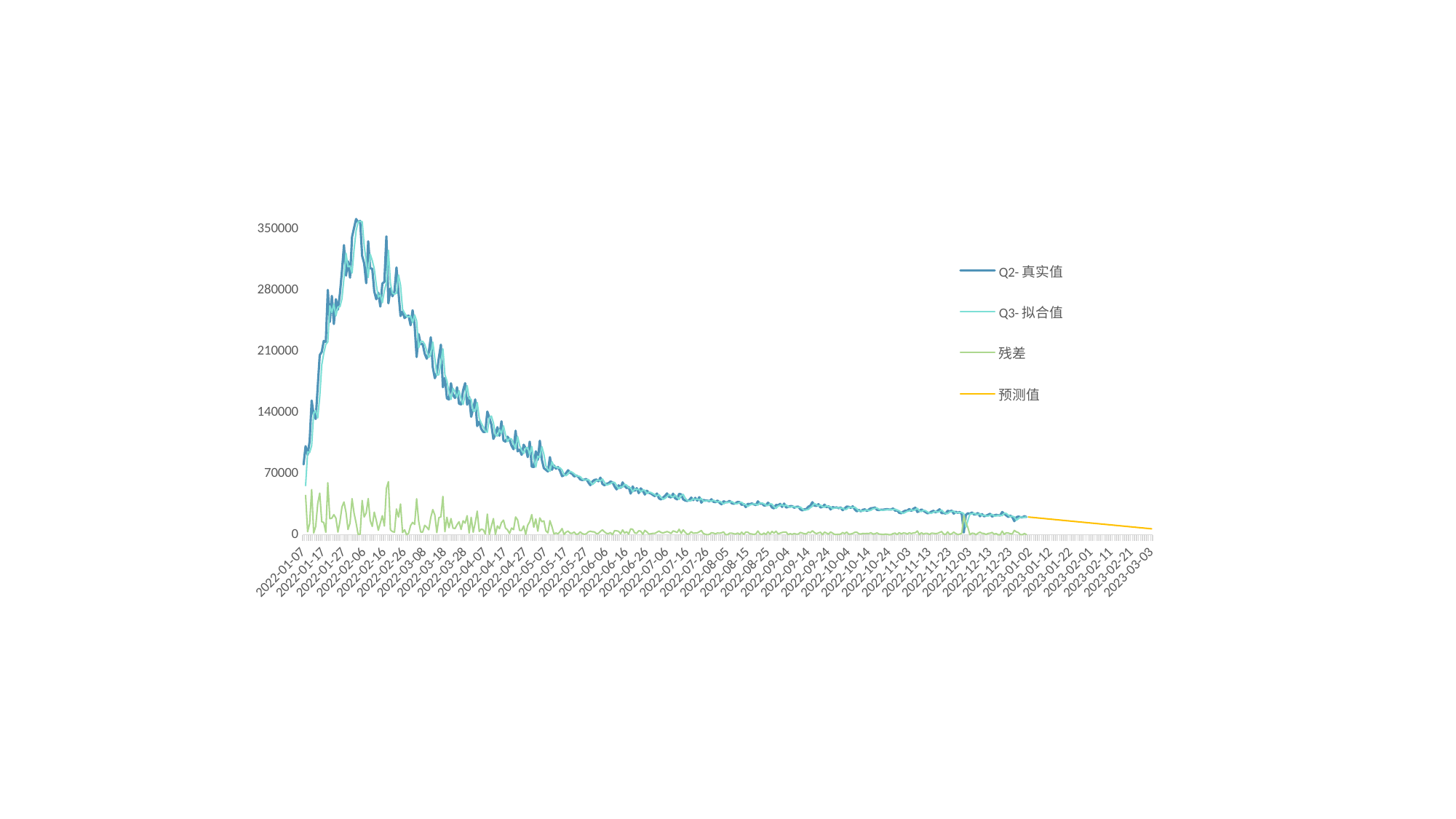

### Chart

| Category | Q2-真实值 | Q3-拟合值 | 残差 | 预测值 |
|---|---|---|---|---|
| 44568 | 80630.0 | None | None | None |
| 44569 | 101503.0 | 56298.5145727949 | 45204.4854272051 | None |
| 44570 | 91477.0 | 94951.8692075866 | 3474.86920758657 | None |
| 44571 | 107134.0 | 94198.439013325 | 12935.560986675 | None |
| 44572 | 153880.0 | 102148.153653903 | 51731.846346097 | None |
| 44573 | 137586.0 | 139564.566201539 | 1978.56620153881 | None |
| 44574 | 132726.0 | 142188.421166222 | 9462.42116622211 | None |
| 44575 | 169484.0 | 133897.159210857 | 35586.8407891425 | None |
| 44576 | 205880.0 | 158165.893856793 | 47714.1061432065 | None |
| 44577 | 209609.0 | 194670.527478259 | 14938.4725217405 | None |
| 44578 | 222197.0 | 208202.661490495 | 13994.3385095053 | None |
| 44579 | 220950.0 | 218132.138693348 | 2817.86130665199 | None |
| 44580 | 280622.0 | 221036.923646337 | 59585.0763536635 | None |
| 44581 | 243964.0 | 262427.565673723 | 18463.5656737232 | None |
| 44582 | 273727.0 | 254677.512512999 | 19049.487487001 | None |
| 44583 | 241489.0 | 264508.043531254 | 23019.0435312535 | None |
| 44584 | 269929.0 | 250876.101996757 | 19052.8980032431 | None |
| 44585 | 258038.0 | 261107.066407495 | 3069.06640749521 | None |
| 44586 | 276404.0 | 261319.112228889 | 15084.8877711113 | None |
| 44587 | 302348.0 | 270605.20205017 | 31742.79794983 | None |
| 44588 | 331844.0 | 294275.098228432 | 37568.9017715681 | None |
| 44589 | 296968.0 | 322705.168329407 | 25737.1683294066 | None |
| 44590 | 313220.0 | 307146.747006225 | 6073.25299377547 | None |
| 44591 | 294687.0 | 308055.598392101 | 13368.5983921012 | None |
| 44592 | 341314.0 | 299961.329117775 | 41352.6708822245 | None |
| 44593 | 351663.0 | 327034.277253899 | 24628.7227461009 | None |
| 44594 | 361908.0 | 348270.046644901 | 13637.9533550986 | None |
| 44595 | 358176.0 | 358546.256304107 | 370.256304107083 | None |
| 44596 | 359679.0 | 359008.654445626 | 670.345554373576 | None |
| 44597 | 319698.0 | 358940.668234647 | 39242.6682346474 | None |
| 44598 | 311018.0 | 331408.721143196 | 20390.7211431963 | None |
| 44599 | 288228.0 | 313335.514000913 | 25107.5140009128 | None |
| 44600 | 336236.0 | 294779.82449507 | 41456.1755049298 | None |
| 44601 | 305372.0 | 321541.848990793 | 16169.8489907928 | None |
| 44602 | 304830.0 | 314346.774383789 | 9516.77438378928 | None |
| 44603 | 278826.0 | 304705.358168067 | 25879.3581680671 | None |
| 44604 | 269885.0 | 286342.323001677 | 16457.323001677 | None |
| 44605 | 277471.0 | 272280.838241804 | 5190.16175819602 | None |
| 44606 | 261521.0 | 274907.203263991 | 13386.2032639912 | None |
| 44607 | 287836.0 | 266020.189216542 | 21815.8107834583 | None |
| 44608 | 289721.0 | 279651.763771073 | 10069.2362289269 | None |
| 44609 | 342003.0 | 288868.032755642 | 53134.9672443581 | None |
| 44610 | 265238.0 | 326026.252034589 | 60788.2520345894 | None |
| 44611 | 282327.0 | 287987.337529949 | 5660.33752994938 | None |
| 44612 | 273306.0 | 276911.420654071 | 3605.42065407068 | None |
| 44613 | 278731.0 | 275725.845671962 | 3005.15432803781 | None |
| 44614 | 306356.0 | 276815.70397114 | 29540.2960288597 | None |
| 44615 | 277576.0 | 297778.642102232 | 20202.6421022321 | None |
| 44616 | 250674.0 | 285925.380828167 | 35251.3808281675 | None |
| 44617 | 255907.0 | 258459.806405203 | 2552.80640520321 | None |
| 44618 | 248363.0 | 254049.32180352 | 5686.32180352011 | None |
| 44619 | 250413.0 | 250339.608492666 | 73.3915073339886 | None |
| 44620 | 251094.0 | 249510.517430941 | 1583.48256905939 | None |
| 44621 | 240137.0 | 250602.344579523 | 10465.3445795232 | None |
| 44622 | 257304.0 | 243137.825481791 | 14166.1745182086 | None |
| 44623 | 240018.0 | 251865.013409667 | 11847.0134096665 | None |
| 44624 | 203730.0 | 244918.113300184 | 41188.1133001842 | None |
| 44625 | 229895.0 | 214332.478148517 | 15562.5218514828 | None |
| 44626 | 218595.0 | 221755.77770262 | 3160.77770261979 | None |
| 44627 | 218595.0 | 221698.757338595 | 3103.75733859479 | None |
| 44628 | 207473.0 | 218307.707828745 | 10834.7078287451 | None |
| 44629 | 201799.0 | 210523.340806493 | 8724.34080649269 | None |
| 44630 | 208884.0 | 203214.434812717 | 5669.5651872826 | None |
| 44631 | 226349.0 | 206470.549795357 | 19878.4502046429 | None |
| 44632 | 192049.0 | 220820.585732327 | 28771.5857323271 | None |
| 44633 | 179436.0 | 202054.893509085 | 22618.8935090852 | None |
| 44634 | 185406.0 | 182933.779286067 | 2472.22071393329 | None |
| 44635 | 202855.0 | 183327.153353187 | 19527.8466468126 | None |
| 44636 | 217856.0 | 197331.387218359 | 20524.6127816413 | None |
| 44637 | 169071.0 | 213067.0145812 | 43996.0145812005 | None |
| 44638 | 179830.0 | 183423.738832109 | 3593.73883210929 | None |
| 44639 | 156311.0 | 176314.008565341 | 20003.0085653405 | None |
| 44640 | 154987.0 | 163081.592202387 | 8094.59220238711 | None |
| 44641 | 173636.0 | 155097.030797864 | 18538.9692021362 | None |
| 44642 | 160161.0 | 167752.275765985 | 7591.27576598531 | None |
| 44643 | 156785.0 | 163917.459346022 | 7132.45934602161 | None |
| 44644 | 169066.0 | 157510.821381422 | 11555.1786185777 | None |
| 44645 | 150197.0 | 165093.26720658 | 14896.2672065802 | None |
| 44646 | 149507.0 | 155572.16032444 | 6065.1603244401 | None |
| 44647 | 165468.0 | 149426.77191386 | 16041.2280861402 | None |
| 44648 | 173696.0 | 160390.925419302 | 13305.0745806982 | None |
| 44649 | 149070.0 | 170939.543636971 | 21869.5436369714 | None |
| 44650 | 158139.0 | 156172.795017202 | 1966.20498279849 | None |
| 44651 | 135219.0 | 155130.165527433 | 19911.165527433 | None |
| 44652 | 144648.0 | 141809.836569077 | 2838.16343092269 | None |
| 44653 | 155079.0 | 141531.132091721 | 13547.867908279 | None |
| 44654 | 124532.0 | 151661.439028989 | 27129.4390289892 | None |
| 44655 | 129651.0 | 133411.644941787 | 3760.64494178741 | None |
| 44656 | 121356.0 | 127827.532391495 | 6471.53239149549 | None |
| 44657 | 117856.0 | 123557.978243276 | 5701.9782432764 | None |
| 44658 | 117761.0 | 118619.032898168 | 858.032898167599 | None |
| 44659 | 141158.0 | 117502.216652058 | 23655.783347942 | None |
| 44660 | 134210.0 | 133849.434786094 | 360.565213905502 | None |
| 44661 | 126241.0 | 136007.753137987 | 9766.75313798719 | None |
| 44662 | 109828.0 | 128345.147965382 | 18517.1479653816 | None |
| 44663 | 114907.0 | 114466.132218582 | 440.867781417503 | None |
| 44664 | 123255.0 | 113095.536106575 | 10159.4638934253 | None |
| 44665 | 113448.0 | 120462.532491734 | 7014.53249173411 | None |
| 44666 | 129991.0 | 116103.718673267 | 13887.2813267331 | None |
| 44667 | 107987.0 | 124739.271364901 | 16752.2713649006 | None |
| 44668 | 106681.0 | 114302.951493766 | 7621.95149376561 | None |
| 44669 | 112383.0 | 106785.629126078 | 5597.3708739218 | None |
| 44670 | 108899.0 | 110384.578244217 | 1485.5782442175 | None |
| 44671 | 102007.0 | 109657.231412136 | 7650.23141213589 | None |
| 44672 | 97955.0 | 103787.947936876 | 5832.9479368764 | None |
| 44673 | 119232.0 | 98883.6841662594 | 20348.3158337406 | None |
| 44674 | 95562.0 | 112559.631685288 | 16997.6316852875 | None |
| 44675 | 97452.0 | 102377.906226811 | 4925.90622681069 | None |
| 44676 | 91548.0 | 96597.532291257 | 5049.532291257 | None |
| 44677 | 103153.0 | 93032.4561744223 | 10120.5438255777 | None |
| 44678 | 98967.0 | 99383.1299914172 | 416.129991417241 | None |
| 44679 | 88974.0 | 99935.8966117744 | 10961.8966117744 | None |
| 44680 | 106652.0 | 91685.5359483847 | 14966.4640516153 | None |
| 44681 | 77991.0 | 101059.665949531 | 23068.6659495308 | None |
| 44682 | 77658.0 | 86304.6697758072 | 8646.66977580715 | None |
| 44683 | 95643.0 | 77470.6387567788 | 18172.3612432212 | None |
| 44684 | 85817.0 | 89958.5374362986 | 4141.53743629859 | None |
| 44685 | 107750.0 | 88478.4204379294 | 19271.5795620706 | None |
| 44686 | 85979.0 | 100880.77075799 | 14901.77075799 | None |
| 44687 | 76292.0 | 92225.0298534298 | 15933.0298534298 | None |
| 44688 | 74458.0 | 78911.7075280295 | 4453.70752802951 | None |
| 44689 | 72518.0 | 74721.0781651225 | 2203.0781651225 | None |
| 44690 | 88932.0 | 72812.8880100822 | 16119.1119899178 | None |
| 44691 | 74412.0 | 83718.9833460308 | 9306.98334603079 | None |
| 44692 | 79446.0 | 78482.0564024634 | 963.943597536563 | None |
| 44693 | 75673.0 | 77648.0402860387 | 1975.04028603865 | None |
| 44694 | 77585.0 | 76517.9582535825 | 1067.04174641747 | None |
| 44695 | 73225.0 | 76723.9302479635 | 3498.93024796349 | None |
| 44696 | 67115.0 | 74246.1127723685 | 7131.11277236853 | None |
| 44697 | 68349.0 | 68661.2753070798 | 312.275307079763 | None |
| 44698 | 70722.0 | 67691.3932185545 | 3030.60678144553 | None |
| 44699 | 73933.0 | 69722.5874316767 | 4210.4125683233 | None |
| 44700 | 70920.0 | 72682.1096007693 | 1762.10960076927 | None |
| 44701 | 69884.0 | 71536.8876670794 | 1652.88766707938 | None |
| 44702 | 66814.0 | 69907.6040492942 | 3093.60404929418 | None |
| 44703 | 67909.0 | 67447.9929610671 | 461.00703893289 | None |
| 44704 | 66431.0 | 67293.1061284544 | 862.106128454383 | None |
| 44705 | 63380.0 | 66587.2451009184 | 3207.24510091839 | None |
| 44706 | 62723.0 | 64008.2911964045 | 1285.29119640453 | None |
| 44707 | 63188.0 | 62632.8688489196 | 555.13115108043 | None |
| 44708 | 63846.0 | 62761.1646409504 | 1084.83535904957 | None |
| 44709 | 60069.0 | 63361.2467156937 | 3292.24671569371 | None |
| 44710 | 56839.0 | 60915.1586250905 | 4076.15862509045 | None |
| 44711 | 60969.0 | 57521.0078213836 | 3447.99217861643 | None |
| 44712 | 62768.0 | 59442.3242468266 | 3325.67575317337 | None |
| 44713 | 63241.0 | 61940.840743062 | 1300.15925693802 | None |
| 44714 | 61278.0 | 62811.7638979346 | 1533.76389793461 | None |
| 44715 | 65431.0 | 61579.7901462526 | 3851.20985374736 | None |
| 44716 | 58263.0 | 63897.4221106561 | 5634.42211065614 | None |
| 44717 | 56738.0 | 60126.7735709223 | 3388.77357092233 | None |
| 44718 | 58478.0 | 56908.3494661363 | 1569.65053386366 | None |
| 44719 | 58991.0 | 57668.5462228037 | 1322.45377719632 | None |
| 44720 | 61026.0 | 58549.7601828555 | 2476.2398171445 | None |
| 44721 | 60020.0 | 60128.0188240952 | 108.018824095219 | None |
| 44722 | 55376.0 | 60034.6012629848 | 4658.60126298484 | None |
| 44723 | 51958.0 | 56482.3391494302 | 4524.33914943024 | None |
| 44724 | 56684.0 | 52696.4252822554 | 3987.5747177446 | None |
| 44725 | 53802.0 | 54978.4688921478 | 1176.46889214784 | None |
| 44726 | 59968.0 | 54379.5755001953 | 5588.42449980472 | None |
| 44727 | 55989.0 | 57830.3351492997 | 1841.33514929974 | None |
| 44728 | 53430.0 | 56895.77738624 | 3465.77738623998 | None |
| 44729 | 54665.0 | 53910.6455009314 | 754.354499068562 | None |
| 44730 | 47205.0 | 54007.0931256775 | 6802.09312567749 | None |
| 44731 | 55359.0 | 49156.4006909999 | 6202.59930900014 | None |
| 44732 | 50484.0 | 52624.7505098678 | 2140.75050986778 | None |
| 44733 | 53342.0 | 51659.6606040121 | 1682.33939598787 | None |
| 44734 | 47645.0 | 52197.0423863425 | 4552.04238634245 | None |
| 44735 | 53111.0 | 49067.3369488879 | 4043.66305111209 | None |
| 44736 | 50617.0 | 51183.4001631842 | 566.400163184233 | None |
| 44737 | 46089.0 | 51078.1394639279 | 4989.13946392787 | None |
| 44738 | 50450.0 | 47160.5283757008 | 3289.47162429919 | None |
| 44739 | 47986.0 | 48854.0027922447 | 868.002792244748 | None |
| 44740 | 47312.0 | 48438.1366776185 | 1126.13667761854 | None |
| 44741 | 45645.0 | 47226.9704278282 | 1581.9704278282 | None |
| 44742 | 44212.0 | 45857.9626546672 | 1645.9626546672 | None |
| 44743 | 47248.0 | 44354.7409214544 | 2893.25907854562 | None |
| 44744 | 41765.0 | 46049.6258542404 | 4284.62585424039 | None |
| 44745 | 40486.0 | 43123.1170732147 | 2637.11707321466 | None |
| 44746 | 42645.0 | 40582.5266183998 | 2062.4733816002 | None |
| 44747 | 44578.0 | 41709.80730735 | 2868.19269265004 | None |
| 44748 | 47344.0 | 43710.628297547 | 3633.37170245304 | None |
| 44749 | 43407.0 | 46226.6509310244 | 2819.65093102441 | None |
| 44750 | 42806.0 | 44301.1734854069 | 1495.17348540691 | None |
| 44751 | 47094.0 | 42699.0636478088 | 4394.93635219119 | None |
| 44752 | 41785.0 | 45519.9095722641 | 3734.90957226413 | None |
| 44753 | 40545.0 | 43090.9009126205 | 2545.90091262051 | None |
| 44754 | 46910.0 | 40629.8229961977 | 6280.17700380234 | None |
| 44755 | 46246.0 | 44712.6166667811 | 1533.38333321885 | None |
| 44756 | 40549.0 | 46157.9694990584 | 5608.96949905842 | None |
| 44757 | 39234.0 | 41971.3369488879 | 2737.33694888791 | None |
| 44758 | 38769.0 | 39341.329961971 | 572.329961970987 | None |
| 44759 | 39611.0 | 38621.2510165398 | 989.748983460173 | None |
| 44760 | 42574.0 | 39071.0296263298 | 3502.97037367021 | None |
| 44761 | 39667.0 | 41397.5326342598 | 1730.53263425978 | None |
| 44762 | 42237.0 | 40252.0778221197 | 1984.92217788027 | None |
| 44763 | 39086.0 | 41178.4691349121 | 2092.46913491207 | None |
| 44764 | 43099.0 | 39744.3004841023 | 3354.69951589768 | None |
| 44765 | 36769.0 | 41607.435113433 | 4838.43511343304 | None |
| 44766 | 39813.0 | 38381.2957400149 | 1431.70425998511 | None |
| 44767 | 39228.0 | 38612.2251112246 | 615.774888775428 | None |
| 44768 | 39171.0 | 39116.2621617772 | 54.7378382228271 | None |
| 44769 | 38384.0 | 38900.8131227329 | 516.81312273287 | None |
| 44770 | 40650.0 | 38332.8809229267 | 2317.11907707331 | None |
| 44771 | 37791.0 | 39682.6973695133 | 1891.69736951333 | None |
| 44772 | 37353.0 | 38361.6733640248 | 1008.67336402479 | None |
| 44773 | 39250.0 | 37197.1485088614 | 2052.85149113857 | None |
| 44774 | 36662.0 | 38393.4316411182 | 1731.43164111816 | None |
| 44775 | 34909.0 | 37151.3481943638 | 2242.3481943638 | None |
| 44776 | 38381.0 | 35147.7706420873 | 3233.22935791271 | None |
| 44777 | 37229.0 | 37051.785359878 | 177.214640121951 | None |
| 44778 | 37350.0 | 37287.4148230236 | 62.5851769763904 | None |
| 44779 | 38841.0 | 37026.3965906308 | 1814.60340936919 | None |
| 44780 | 36223.0 | 38106.2693491712 | 1883.26934917116 | None |
| 44781 | 35516.0 | 36721.3509806731 | 1205.35098067313 | None |
| 44782 | 36223.0 | 35440.8734927685 | 782.126507231529 | None |
| 44783 | 37654.0 | 35723.5421647218 | 1930.4578352782 | None |
| 44784 | 37301.0 | 36937.2749217898 | 363.725078210169 | None |
| 44785 | 34198.0 | 37119.6406143183 | 2921.64061431831 | None |
| 44786 | 35276.0 | 34841.8960260074 | 434.103973992613 | None |
| 44787 | 31652.0 | 34665.207707363 | 3013.20770736301 | None |
| 44788 | 35376.0 | 32452.2444149128 | 2923.75558508716 | None |
| 44789 | 35105.0 | 33971.1619548796 | 1133.83804512036 | None |
| 44790 | 35815.0 | 34899.0329984061 | 915.967001593883 | None |
| 44791 | 34938.0 | 35314.6418860909 | 376.64188609086 | None |
| 44792 | 33965.0 | 34913.8892818547 | 948.889281854703 | None |
| 44793 | 38245.0 | 33969.6981980446 | 4275.30180195543 | None |
| 44794 | 35617.0 | 36673.31031528 | 1056.31031527995 | None |
| 44795 | 35888.0 | 36118.3519094429 | 230.351909442907 | None |
| 44796 | 33549.0 | 35519.3826590841 | 1970.38265908413 | None |
| 44797 | 33700.0 | 33963.6250679963 | 263.625067996312 | None |
| 44798 | 36737.0 | 33367.3938043215 | 3369.60619567853 | None |
| 44799 | 34716.0 | 35538.3257613634 | 822.325761363412 | None |
| 44800 | 31241.0 | 35035.1955331174 | 3794.19553311735 | None |
| 44801 | 30214.0 | 31996.5305762431 | 1782.53057624315 | None |
| 44802 | 34281.0 | 30234.9032134014 | 4046.09678659862 | None |
| 44803 | 33660.0 | 32773.2300980762 | 886.769901923763 | None |
| 44804 | 35343.0 | 33559.0655053484 | 1783.93449465163 | None |
| 44805 | 31903.0 | 34550.6515167914 | 2647.65151679142 | None |
| 44806 | 35724.0 | 32648.0273255489 | 3075.97267445108 | None |
| 44807 | 31191.0 | 34290.0529458128 | 3099.05294581279 | None |
| 44808 | 32018.0 | 32264.0288400857 | 246.028840085699 | None |
| 44809 | 32733.0 | 31482.5310194844 | 1250.46898051555 | None |
| 44810 | 32734.0 | 32231.141421706 | 502.858578294032 | None |
| 44811 | 30992.0 | 32446.4077358681 | 1454.40773586815 | None |
| 44812 | 31962.0 | 31227.4696204405 | 734.530379559459 | None |
| 44813 | 32172.0 | 31383.6177380766 | 788.38226192338 | None |
| 44814 | 29237.0 | 31821.6883245798 | 2584.68832457978 | None |
| 44815 | 27887.0 | 29830.4804226751 | 1943.48042267511 | None |
| 44816 | 29147.0 | 28004.8332126652 | 1142.16678733478 | None |
| 44817 | 29497.0 | 28481.590803753 | 1015.40919624695 | None |
| 44818 | 32142.0 | 29104.6753218029 | 3037.32467819711 | None |
| 44819 | 33344.0 | 31060.9621691387 | 2283.03783086127 | None |
| 44820 | 37309.0 | 32695.9961906178 | 4613.00380938224 | None |
| 44821 | 33418.0 | 35831.839571528 | 2413.83957152798 | None |
| 44822 | 33102.0 | 34298.3692130659 | 1196.36921306593 | None |
| 44823 | 35050.0 | 32909.5371778701 | 2140.46282212987 | None |
| 44824 | 31277.0 | 34178.1269043923 | 2901.12690439229 | None |
| 44825 | 31976.0 | 32121.9582535825 | 145.958253582539 | None |
| 44826 | 34455.0 | 31478.9429077376 | 2976.05709226238 | None |
| 44827 | 31509.0 | 33423.777586717 | 1914.77758671705 | None |
| 44828 | 32777.0 | 32105.7814443219 | 671.21855567813 | None |
| 44829 | 28994.0 | 32109.1900607372 | 3115.19006073722 | None |
| 44830 | 31706.0 | 29841.9591823523 | 1864.04081764768 | None |
| 44831 | 30985.0 | 30604.8559463812 | 380.144053618791 | None |
| 44832 | 31355.0 | 30914.0747930462 | 440.925206953849 | None |
| 44833 | 30477.0 | 30956.6734642633 | 479.673464263331 | None |
| 44834 | 31223.0 | 30453.1893747317 | 769.810625268321 | None |
| 44835 | 28202.0 | 30711.8385425197 | 2509.83854251966 | None |
| 44836 | 30088.0 | 28821.2884100952 | 1266.7115899048 | None |
| 44837 | 32288.0 | 29234.7326627649 | 3053.26733723509 | None |
| 44838 | 32014.0 | 31340.5034993939 | 673.496500606128 | None |
| 44839 | 30935.0 | 31808.9332770371 | 873.93327703706 | None |
| 44840 | 32522.0 | 30971.5080430042 | 1550.49195699577 | None |
| 44841 | 29026.0 | 31758.4604329813 | 2732.46043298129 | None |
| 44842 | 26905.0 | 29787.8325266597 | 2882.83252665968 | None |
| 44843 | 28408.0 | 27254.2048208151 | 1153.79517918486 | None |
| 44844 | 26878.0 | 27669.6682346474 | 791.66823464743 | None |
| 44845 | 28575.0 | 27049.8499305212 | 1525.15006947876 | None |
| 44846 | 29151.0 | 27778.4502165137 | 1372.54978348627 | None |
| 44847 | 27197.0 | 28690.8543316059 | 1493.85433160589 | None |
| 44848 | 28906.0 | 27496.0893103598 | 1409.91068964016 | None |
| 44849 | 30403.0 | 28105.84910199 | 2297.15089801001 | None |
| 44850 | 30459.0 | 29666.4687919093 | 792.531208090699 | None |
| 44851 | 31269.0 | 30154.9026276344 | 1114.09737236563 | None |
| 44852 | 28612.0 | 30738.6325983931 | 2126.63259839308 | None |
| 44853 | 28322.0 | 29122.0546028753 | 800.054602875269 | None |
| 44854 | 28741.0 | 28121.7347630687 | 619.2652369313 | None |
| 44855 | 28637.0 | 28327.9689132914 | 309.03108670859 | None |
| 44856 | 29084.0 | 28380.9174879508 | 703.082512049172 | None |
| 44857 | 29279.0 | 28662.566312736 | 616.433687263969 | None |
| 44858 | 28947.0 | 28933.1897177345 | 13.8102822655492 | None |
| 44859 | 28953.0 | 28759.3386639018 | 193.66133609823 | None |
| 44860 | 30063.0 | 28663.9072714833 | 1399.09272851674 | None |
| 44861 | 27609.0 | 29442.6047352997 | 1833.60473529972 | None |
| 44862 | 27905.0 | 28058.1357488488 | 153.135748848759 | None |
| 44863 | 25156.0 | 27528.8803371597 | 2372.88033715969 | None |
| 44864 | 24672.0 | 25693.6631475572 | 1021.66314755722 | None |
| 44865 | 26498.0 | 24529.9527812024 | 1968.04721879759 | None |
| 44866 | 27502.0 | 25662.7382353836 | 1839.26176461641 | None |
| 44867 | 27670.0 | 26913.4145802594 | 756.58541974063 | None |
| 44868 | 29554.0 | 27332.2922254128 | 2221.70777458715 | None |
| 44869 | 27330.0 | 28701.3328485189 | 1371.33284851887 | None |
| 44870 | 29743.0 | 27710.1143871439 | 2032.88561285614 | None |
| 44871 | 31068.0 | 28731.5837165976 | 2336.41628340241 | None |
| 44872 | 26096.0 | 30383.0847667495 | 4287.08476674949 | None |
| 44873 | 27213.0 | 27300.769613079 | 87.7696130789809 | None |
| 44874 | 28984.0 | 26590.5040851609 | 2393.49591483912 | None |
| 44875 | 27467.0 | 28165.2433436174 | 698.243343617371 | None |
| 44876 | 25993.0 | 27634.9487231205 | 1641.94872312052 | None |
| 44877 | 24660.0 | 26148.0447294105 | 1488.04472941047 | None |
| 44878 | 25085.0 | 24772.7316337566 | 312.268366243399 | None |
| 44879 | 26536.0 | 24670.1683560295 | 1865.83164397045 | None |
| 44880 | 27475.0 | 25813.2730642503 | 1661.72693574972 | None |
| 44881 | 25576.0 | 26905.9206172629 | 1329.92061726293 | None |
| 44882 | 27465.0 | 25858.5842021261 | 1606.41579787394 | None |
| 44883 | 29208.0 | 26610.832384134 | 2597.16761586602 | None |
| 44884 | 24749.0 | 28397.6459441727 | 3648.64594417275 | None |
| 44885 | 24991.0 | 25799.8219671893 | 808.821967189338 | None |
| 44886 | 24288.0 | 24631.0853525165 | 343.085352516489 | None |
| 44887 | 27437.0 | 24211.6731212606 | 3225.32687873944 | None |
| 44888 | 26663.0 | 26204.7153591419 | 458.284640858099 | None |
| 44889 | 27705.0 | 26607.979715526 | 1097.02028447402 | None |
| 44890 | 24197.0 | 27105.0110509342 | 2908.01105093422 | None |
| 44891 | 26381.0 | 24962.4336411834 | 1418.56635881659 | None |
| 44892 | 25206.0 | 25438.3049854255 | 232.304985425519 | None |
| 44893 | 26051.0 | 25271.3169591941 | 779.6830408059 | None |
| 44894 | 23739.0 | 25510.1293476989 | 1771.12934769885 | None |
| 44895 | 2569.0 | 24145.5225603179 | 21576.5225603179 | None |
| 44896 | 22628.0 | 8634.67403436611 | 13993.3259656339 | None |
| 44897 | 24646.0 | 16321.1448094465 | 8324.85519055347 | None |
| 44898 | 23873.0 | 23753.1204030038 | 119.879596996161 | None |
| 44899 | 25577.0 | 23817.679622649 | 1759.320377351 | None |
| 44900 | 23153.0 | 24778.3495663749 | 1625.34956637488 | None |
| 44901 | 23509.0 | 23593.1329625394 | 84.1329625394283 | None |
| 44902 | 24899.0 | 23114.874764541 | 1784.12523545898 | None |
| 44903 | 21199.0 | 24194.5787297459 | 2995.57872974592 | None |
| 44904 | 23640.0 | 22022.0514735632 | 1617.94852643684 | None |
| 44905 | 21157.0 | 22620.1811160422 | 1463.18111604221 | None |
| 44906 | 21947.0 | 21614.8384422811 | 332.161557718879 | None |
| 44907 | 22873.0 | 21422.6344559326 | 1450.36554406737 | None |
| 44908 | 24101.0 | 22307.8218246636 | 1793.17817533635 | None |
| 44909 | 20824.0 | 23445.1937758163 | 2621.19377581634 | None |
| 44910 | 22176.0 | 21520.1121866015 | 655.887813398469 | None |
| 44911 | 22853.0 | 21482.9822590711 | 1370.01774092892 | None |
| 44912 | 22336.0 | 22362.5449510311 | 26.54495103113 | None |
| 44913 | 22166.0 | 22203.8558461427 | 37.8558461426801 | None |
| 44914 | 26010.0 | 21929.7236178314 | 4080.27638216863 | None |
| 44915 | 24137.0 | 24569.1508096423 | 432.150809642291 | None |
| 44916 | 22180.0 | 24411.7817873246 | 2231.78178732463 | None |
| 44917 | 20490.0 | 22479.9895889908 | 1989.98958899077 | None |
| 44918 | 21937.0 | 20709.8647908377 | 1227.13520916231 | None |
| 44919 | 20281.0 | 21215.4734357582 | 934.473435758191 | None |
| 44920 | 15554.0 | 20490.6616330204 | 4936.66163302044 | None |
| 44921 | 20011.0 | 16685.2468582194 | 3325.75314178059 | None |
| 44922 | 20879.0 | 18386.1938760549 | 2492.80612394513 | None |
| 44923 | 20160.0 | 20331.2272115284 | 171.227211528359 | None |
| 44924 | 20001.0 | 20088.4746072922 | 87.4746072921989 | None |
| 44925 | 21204.0 | 19761.4225961846 | 1442.57740381539 | None |
| 44926 | 20380.0 | 20555.6960977408 | 175.69609774078 | None |
| 44927 | None | None | None | 20339.9843593749 |
| 44928 | None | None | None | 20064.7005968393 |
| 44929 | None | None | None | 19860.019121869 |
| 44930 | None | None | None | 19634.1504033021 |
| 44931 | None | None | None | 19414.6398256212 |
| 44932 | None | None | None | 19193.2212151497 |
| 44933 | None | None | None | 18972.3751917277 |
| 44934 | None | None | None | 18751.3573390106 |
| 44935 | None | None | None | 18530.3910510411 |
| 44936 | None | None | None | 18309.4092888581 |
| 44937 | None | None | None | 18088.4321703764 |
| 44938 | None | None | None | 17867.453658353 |
| 44939 | None | None | None | 17646.4755645215 |
| 44940 | None | None | None | 17425.4973451936 |
| 44941 | None | None | None | 17204.5191635262 |
| 44942 | None | None | None | 16983.5409705572 |
| 44943 | None | None | None | 16762.5627809798 |
| 44944 | None | None | None | 16541.5845903846 |
| 44945 | None | None | None | 16320.6064000948 |
| 44946 | None | None | None | 16099.6282097133 |
| 44947 | None | None | None | 15878.6500193594 |
| 44948 | None | None | None | 15657.6718289972 |
| 44949 | None | None | None | 15436.6936386375 |
| 44950 | None | None | None | 15215.715448277 |
| 44951 | None | None | None | 14994.7372579168 |
| 44952 | None | None | None | 14773.7590675565 |
| 44953 | None | None | None | 14552.7808771962 |
| 44954 | None | None | None | 14331.8026868359 |
| 44955 | None | None | None | 14110.8244964756 |
| 44956 | None | None | None | 13889.8463061153 |
| 44957 | None | None | None | 13668.868115755 |
| 44958 | None | None | None | 13447.8899253947 |
| 44959 | None | None | None | 13226.9117350344 |
| 44960 | None | None | None | 13005.9335446741 |
| 44961 | None | None | None | 12784.9553543139 |
| 44962 | None | None | None | 12563.9771639536 |
| 44963 | None | None | None | 12342.9989735933 |
| 44964 | None | None | None | 12122.020783233 |
| 44965 | None | None | None | 11901.0425928727 |
| 44966 | None | None | None | 11680.0644025124 |
| 44967 | None | None | None | 11459.0862121521 |
| 44968 | None | None | None | 11238.1080217918 |
| 44969 | None | None | None | 11017.1298314315 |
| 44970 | None | None | None | 10796.1516410712 |
| 44971 | None | None | None | 10575.1734507109 |
| 44972 | None | None | None | 10354.1952603506 |
| 44973 | None | None | None | 10133.2170699904 |
| 44974 | None | None | None | 9912.23887963006 |
| 44975 | None | None | None | 9691.26068926976 |
| 44976 | None | None | None | 9470.28249890947 |
| 44977 | None | None | None | 9249.30430854918 |
| 44978 | None | None | None | 9028.32611818889 |
| 44979 | None | None | None | 8807.34792782859 |
| 44980 | None | None | None | 8586.3697374683 |
| 44981 | None | None | None | 8365.39154710801 |
| 44982 | None | None | None | 8144.41335674772 |
| 44983 | None | None | None | 7923.43516638743 |
| 44984 | None | None | None | 7702.45697602713 |
| 44985 | None | None | None | 7481.47878566684 |
| 44986 | None | None | None | 7260.50059530655 |
| 44987 | None | None | None | 7039.52240494626 |
| 44988 | None | None | None | 6818.54421458597 |
|  | None | None | None | None |
|  | None | None | None | None |
|  | None | None | None | None |
|  | None | None | None | None |
|  | None | None | None | None |
|  | None | None | None | None |